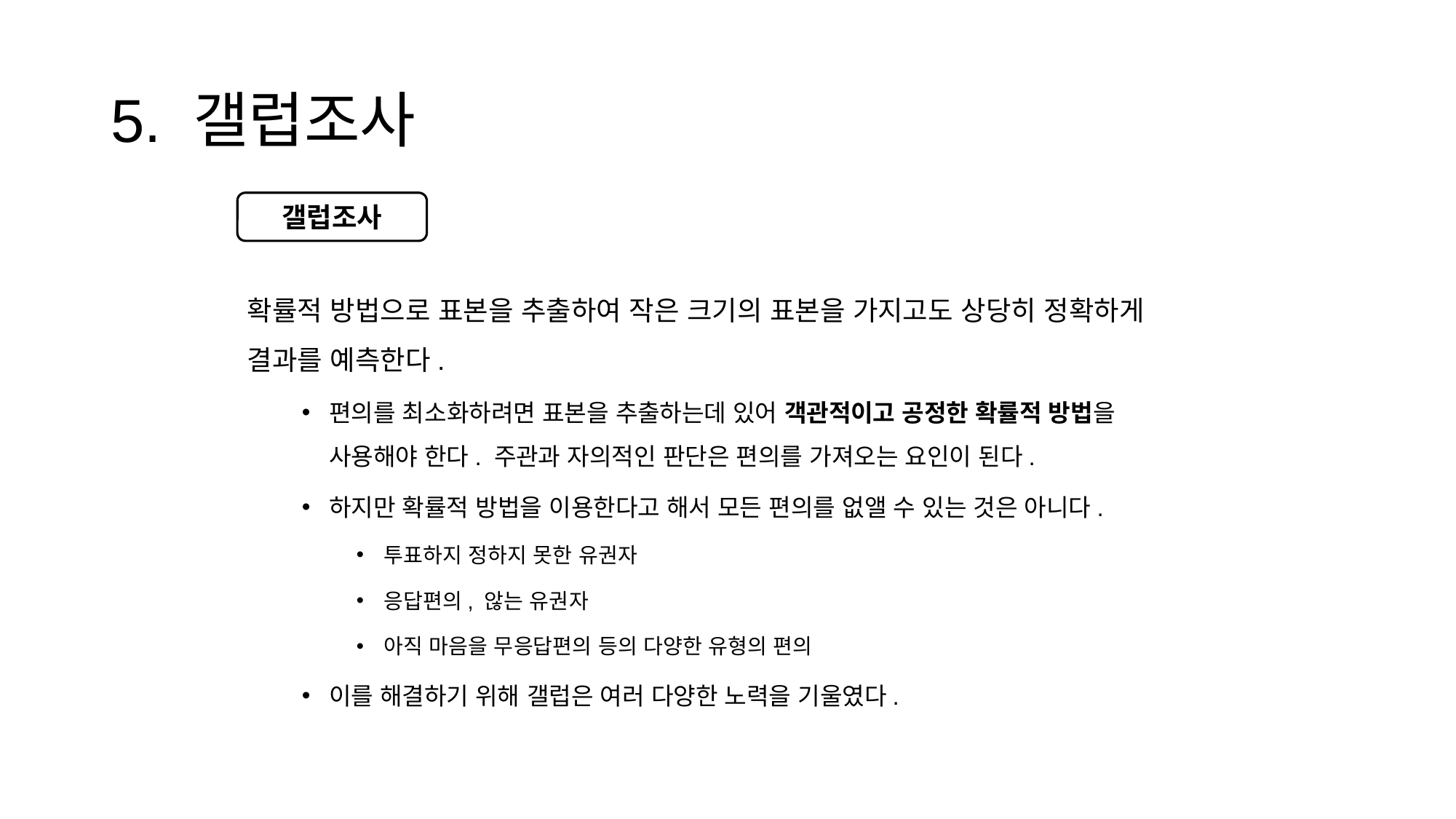

# 5. 갤럽조사

확률적 방법으로 표본을 추출하여 작은 크기의 표본을 가지고도 상당히 정확하게 결과를 예측한다.
편의를 최소화하려면 표본을 추출하는데 있어 객관적이고 공정한 확률적 방법을 사용해야 한다. 주관과 자의적인 판단은 편의를 가져오는 요인이 된다.
하지만 확률적 방법을 이용한다고 해서 모든 편의를 없앨 수 있는 것은 아니다.
투표하지 정하지 못한 유권자
응답편의, 않는 유권자
아직 마음을 무응답편의 등의 다양한 유형의 편의
이를 해결하기 위해 갤럽은 여러 다양한 노력을 기울였다.

갤럽조사